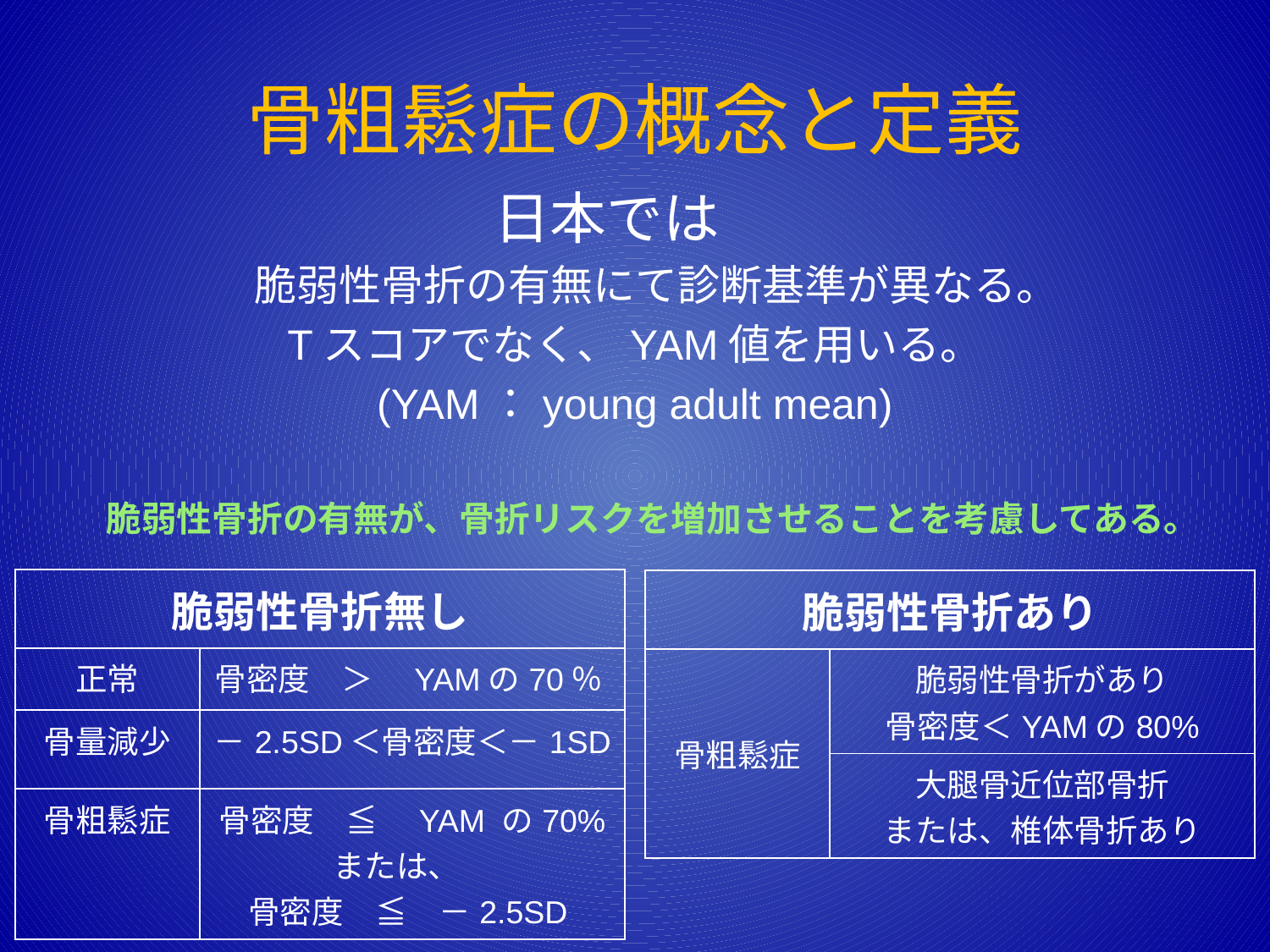

# 骨粗鬆症の概念と定義
日本では
　脆弱性骨折の有無にて診断基準が異なる。
Tスコアでなく、YAM値を用いる。
(YAM：young adult mean)

脆弱性骨折の有無が、骨折リスクを増加させることを考慮してある。
| 脆弱性骨折無し |  |
| --- | --- |
| 正常 | 骨密度　＞　YAMの70％ |
| 骨量減少 | －2.5SD＜骨密度＜－1SD |
| 骨粗鬆症 | 骨密度　≦　YAM の70% または、　 骨密度　≦　－2.5SD |
| 脆弱性骨折あり |  |
| --- | --- |
| 骨粗鬆症 | 脆弱性骨折があり 骨密度＜YAMの80% |
|  | 大腿骨近位部骨折 または、椎体骨折あり |